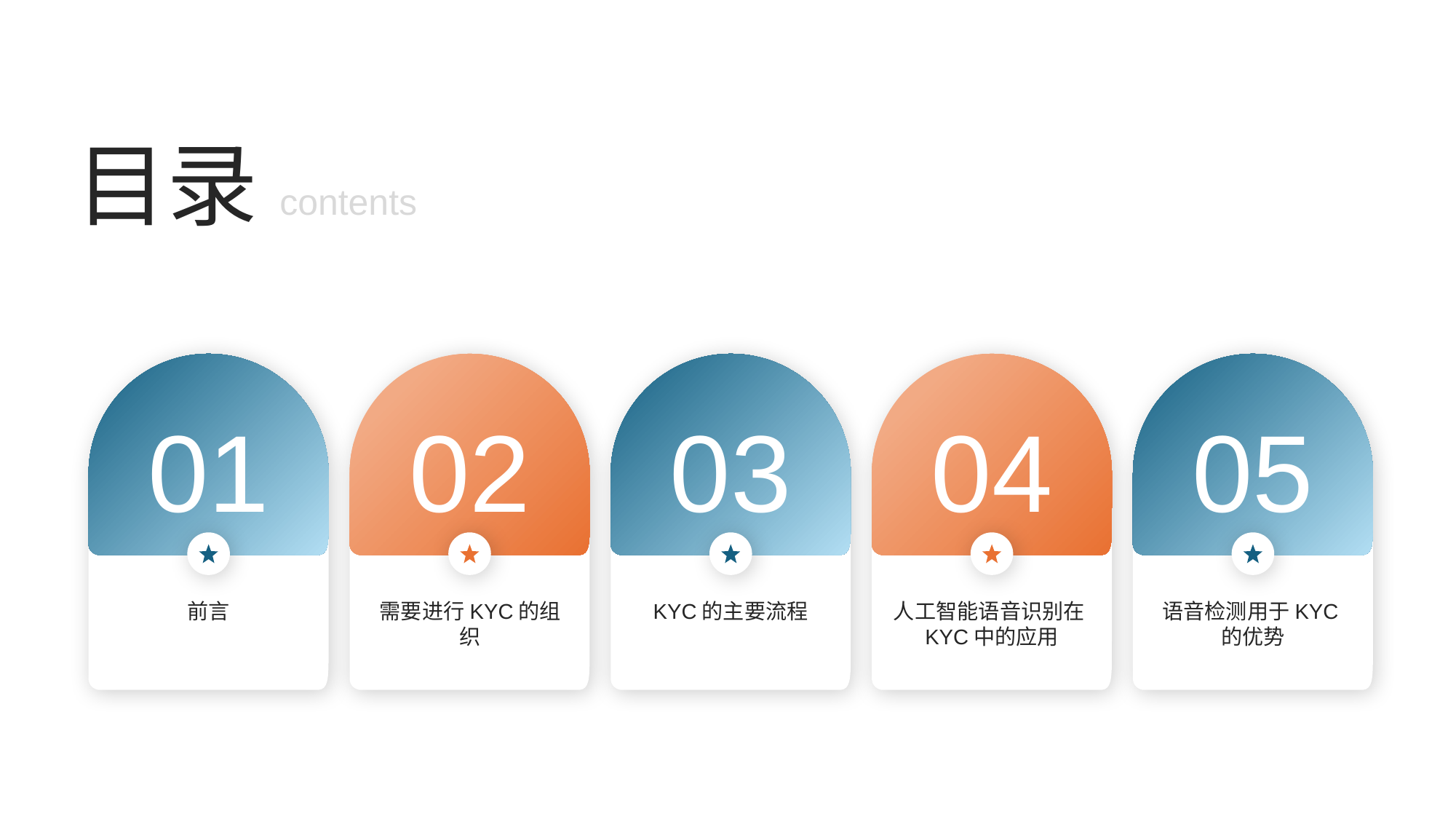

目录
contents

01
02
03
04
05

前言
需要进行KYC的组织
KYC的主要流程
人工智能语音识别在KYC中的应用
语音检测用于KYC的优势